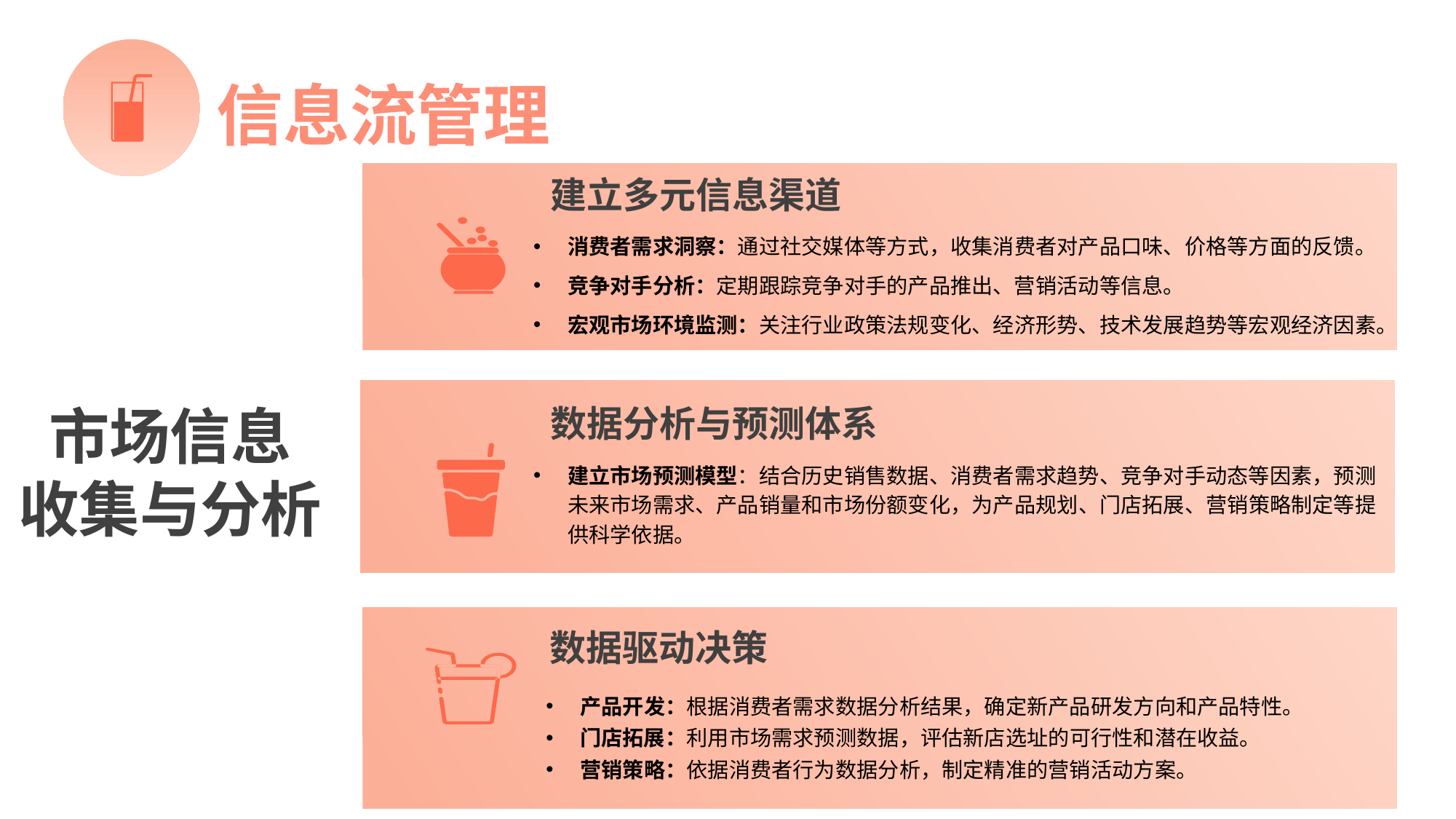

信息流管理

建立多元信息渠道

消费者需求洞察：通过社交媒体等方式，收集消费者对产品口味、价格等方面的反馈。
竞争对手分析：定期跟踪竞争对手的产品推出、营销活动等信息。
宏观市场环境监测：关注行业政策法规变化、经济形势、技术发展趋势等宏观经济因素。

数据分析与预测体系

建立市场预测模型：结合历史销售数据、消费者需求趋势、竞争对手动态等因素，预测未来市场需求、产品销量和市场份额变化，为产品规划、门店拓展、营销策略制定等提供科学依据。
市场信息
收集与分析

数据驱动决策

产品开发：根据消费者需求数据分析结果，确定新产品研发方向和产品特性。
门店拓展：利用市场需求预测数据，评估新店选址的可行性和潜在收益。
营销策略：依据消费者行为数据分析，制定精准的营销活动方案。